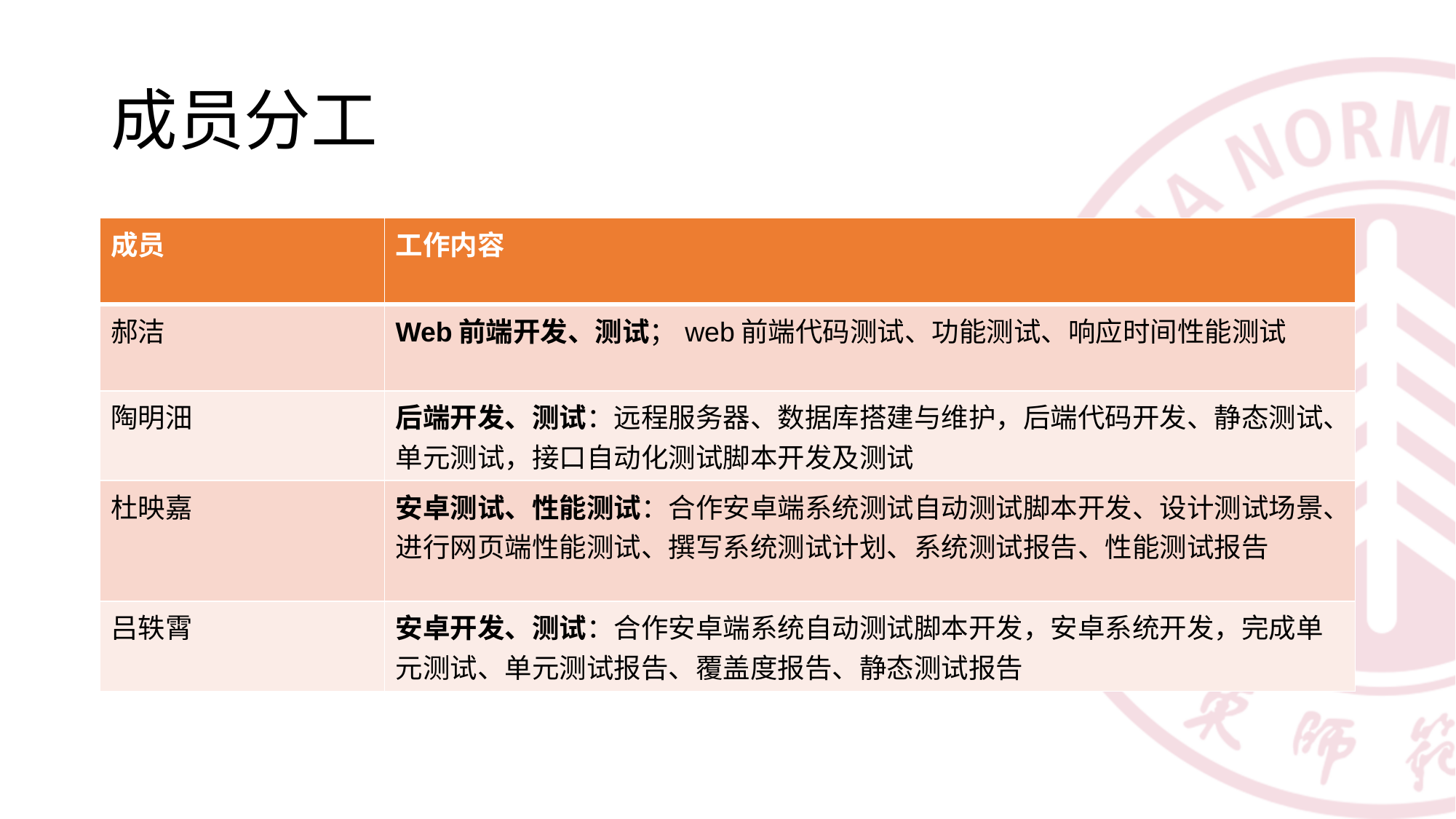

# 成员分工
| 成员 | 工作内容 |
| --- | --- |
| 郝洁 | Web前端开发、测试；web前端代码测试、功能测试、响应时间性能测试 |
| 陶明沺 | 后端开发、测试：远程服务器、数据库搭建与维护，后端代码开发、静态测试、单元测试，接口自动化测试脚本开发及测试 |
| 杜映嘉 | 安卓测试、性能测试：合作安卓端系统测试自动测试脚本开发、设计测试场景、进行网页端性能测试、撰写系统测试计划、系统测试报告、性能测试报告 |
| 吕轶霄 | 安卓开发、测试：合作安卓端系统自动测试脚本开发，安卓系统开发，完成单元测试、单元测试报告、覆盖度报告、静态测试报告 |